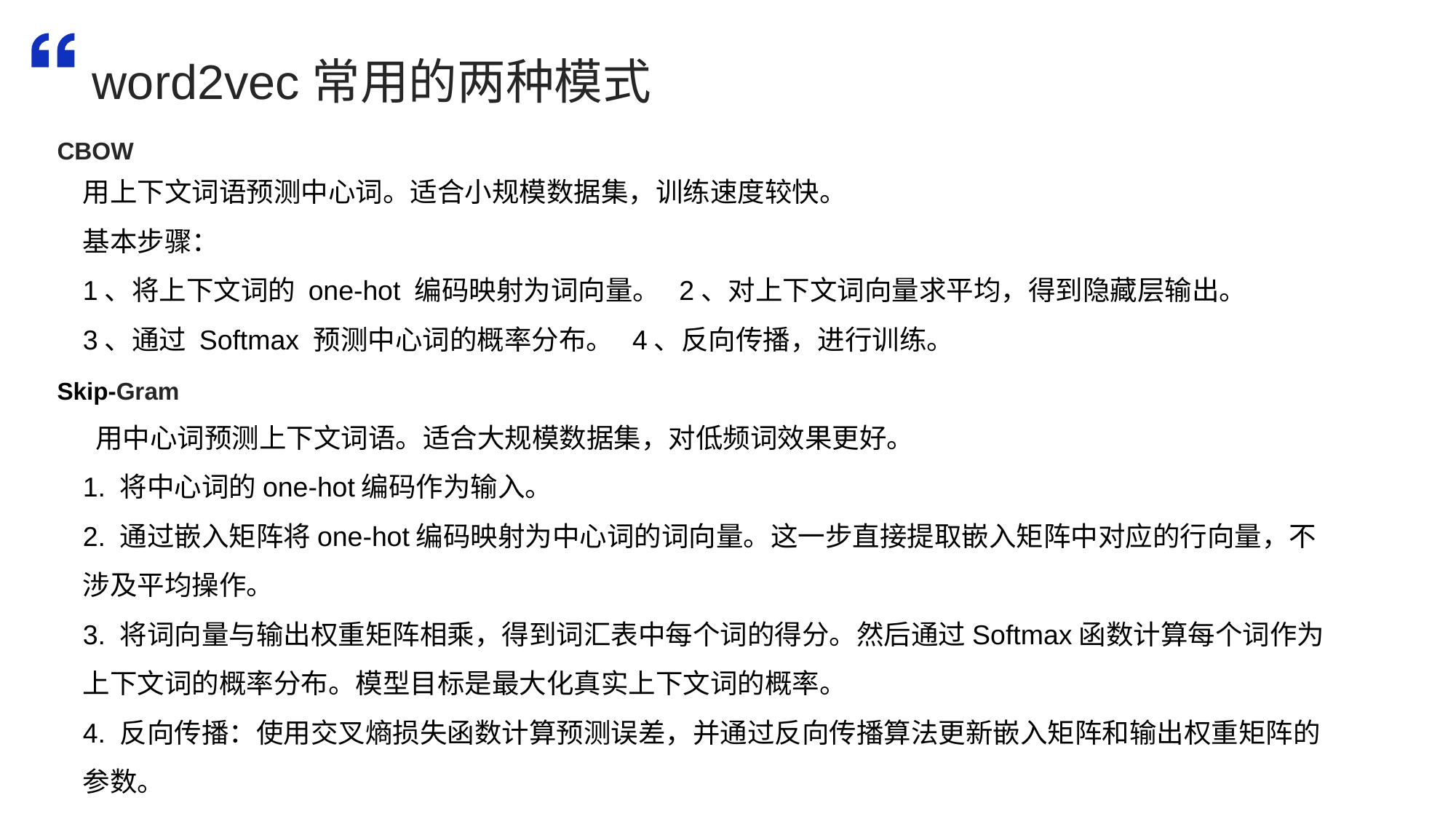

word2vec常用的两种模式
CBOW
用上下文词语预测中心词。适合小规模数据集，训练速度较快。
基本步骤：
1、将上下文词的 one-hot 编码映射为词向量。  2、对上下文词向量求平均，得到隐藏层输出。
3、通过 Softmax 预测中心词的概率分布。  4、反向传播，进行训练。

 用中心词预测上下文词语。适合大规模数据集，对低频词效果更好。
1. 将中心词的one-hot编码作为输入。
2. 通过嵌入矩阵将one-hot编码映射为中心词的词向量。这一步直接提取嵌入矩阵中对应的行向量，不涉及平均操作。
3. 将词向量与输出权重矩阵相乘，得到词汇表中每个词的得分。然后通过Softmax函数计算每个词作为上下文词的概率分布。模型目标是最大化真实上下文词的概率。
4. 反向传播：使用交叉熵损失函数计算预测误差，并通过反向传播算法更新嵌入矩阵和输出权重矩阵的参数。
Skip-Gram